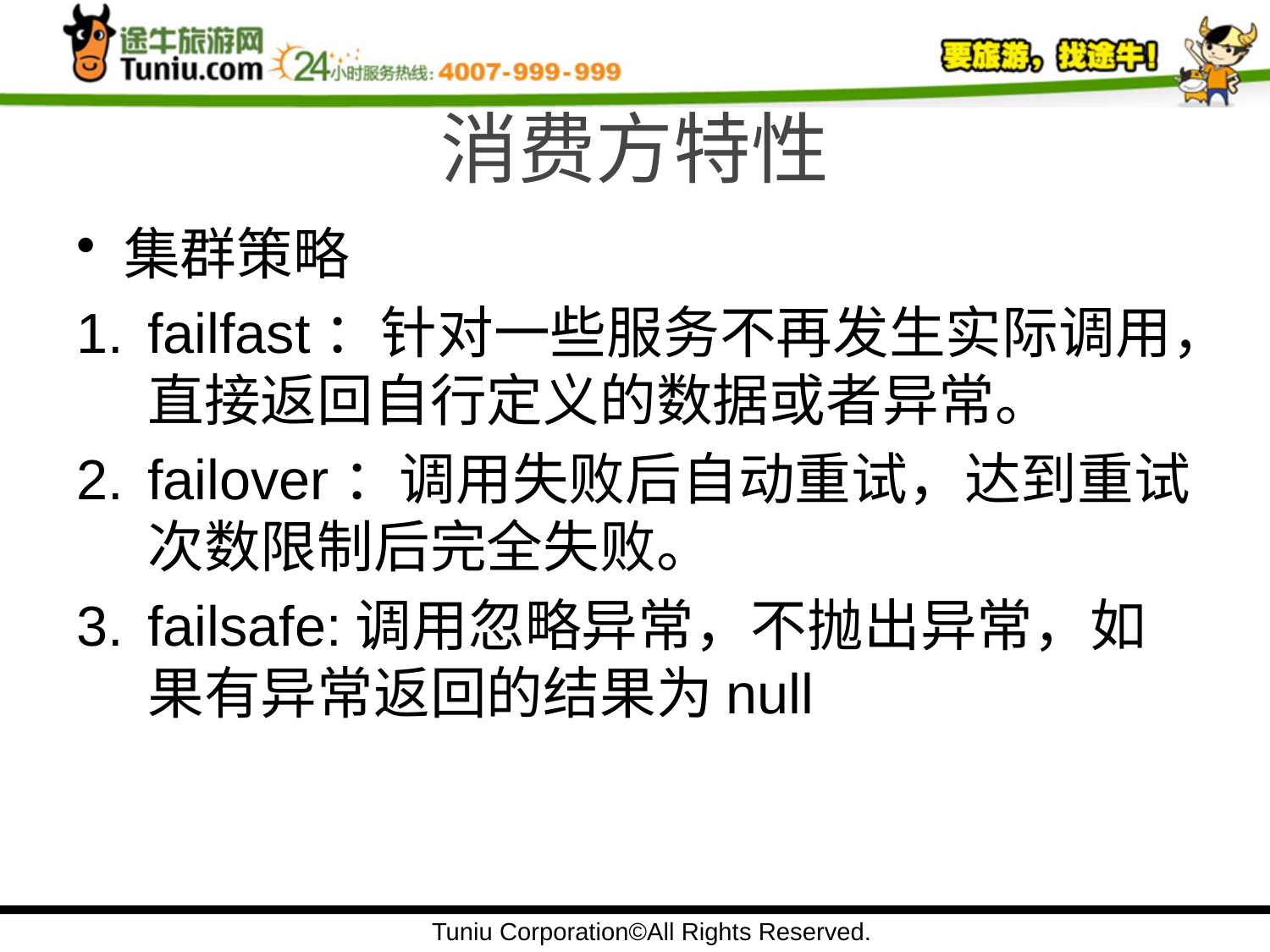

# 消费方特性
集群策略
failfast：针对一些服务不再发生实际调用，直接返回自行定义的数据或者异常。
failover：调用失败后自动重试，达到重试次数限制后完全失败。
failsafe:调用忽略异常，不抛出异常，如果有异常返回的结果为null